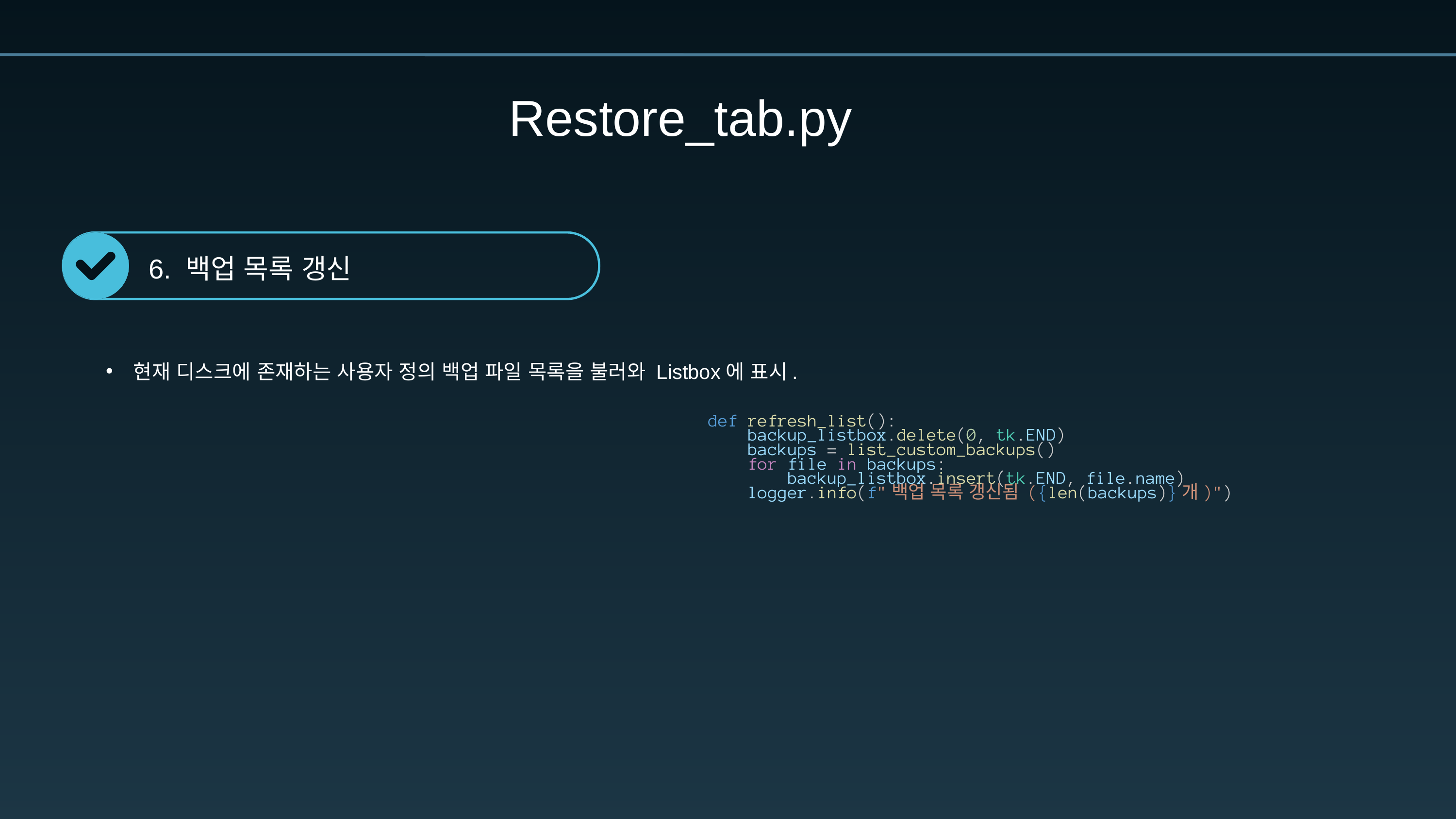

Restore_tab.py

6. 백업 목록 갱신
현재 디스크에 존재하는 사용자 정의 백업 파일 목록을 불러와 Listbox에 표시.
    def refresh_list():
        backup_listbox.delete(0, tk.END)
        backups = list_custom_backups()
        for file in backups:
            backup_listbox.insert(tk.END, file.name)
        logger.info(f"백업 목록 갱신됨 ({len(backups)}개)")